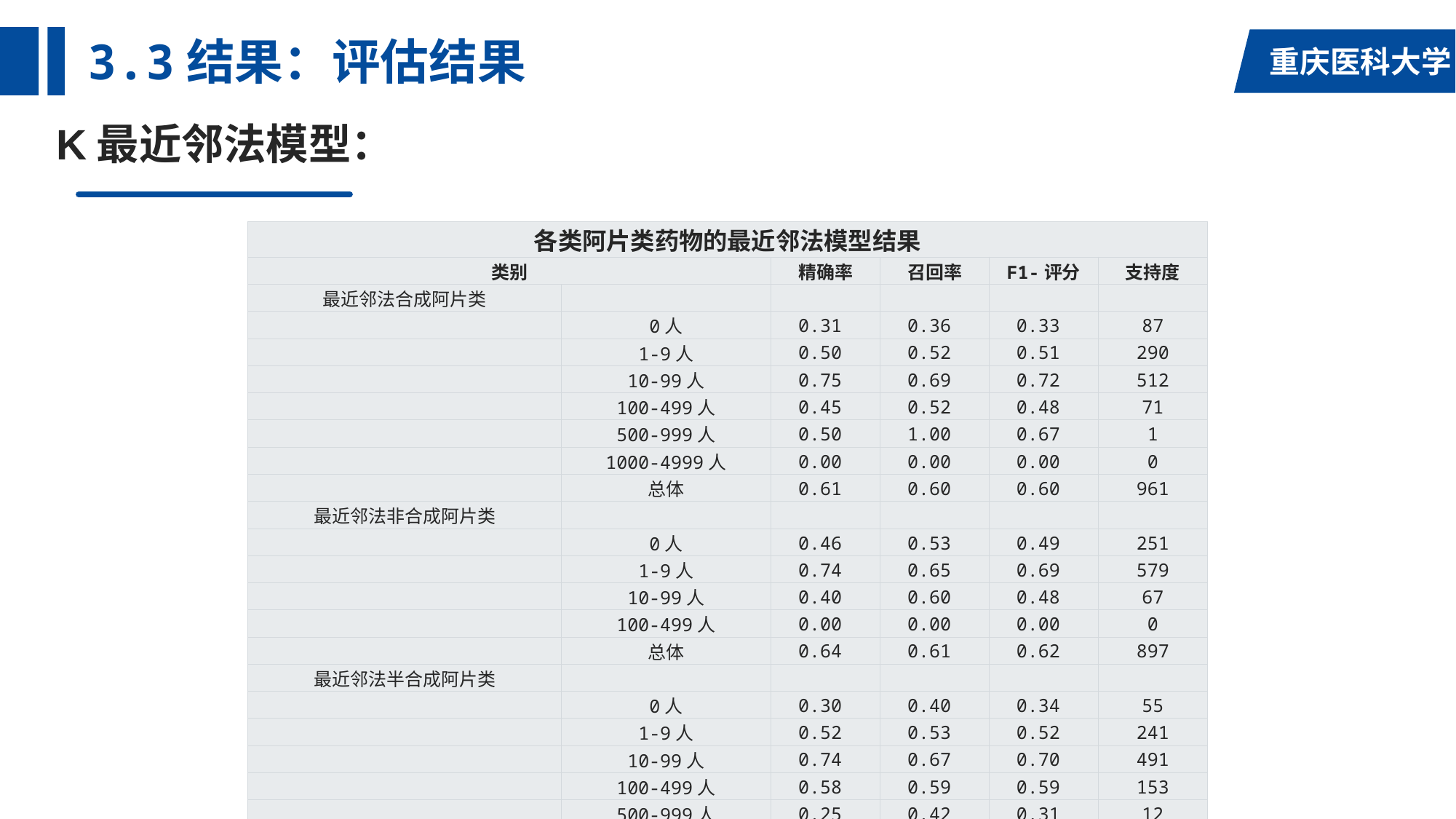

# 3.3结果：评估结果
K最近邻法模型：
| 各类阿片类药物的最近邻法模型结果 |  |  |  |  |  |
| --- | --- | --- | --- | --- | --- |
| 类别 |  | 精确率 | 召回率 | F1-评分 | 支持度 |
| 最近邻法合成阿片类 |  |  |  |  |  |
|  | 0人 | 0.31 | 0.36 | 0.33 | 87 |
|  | 1-9人 | 0.50 | 0.52 | 0.51 | 290 |
|  | 10-99人 | 0.75 | 0.69 | 0.72 | 512 |
|  | 100-499人 | 0.45 | 0.52 | 0.48 | 71 |
|  | 500-999人 | 0.50 | 1.00 | 0.67 | 1 |
|  | 1000-4999人 | 0.00 | 0.00 | 0.00 | 0 |
|  | 总体 | 0.61 | 0.60 | 0.60 | 961 |
| 最近邻法非合成阿片类 |  |  |  |  |  |
|  | 0人 | 0.46 | 0.53 | 0.49 | 251 |
|  | 1-9人 | 0.74 | 0.65 | 0.69 | 579 |
|  | 10-99人 | 0.40 | 0.60 | 0.48 | 67 |
|  | 100-499人 | 0.00 | 0.00 | 0.00 | 0 |
|  | 总体 | 0.64 | 0.61 | 0.62 | 897 |
| 最近邻法半合成阿片类 |  |  |  |  |  |
|  | 0人 | 0.30 | 0.40 | 0.34 | 55 |
|  | 1-9人 | 0.52 | 0.53 | 0.52 | 241 |
|  | 10-99人 | 0.74 | 0.67 | 0.70 | 491 |
|  | 100-499人 | 0.58 | 0.59 | 0.59 | 153 |
|  | 500-999人 | 0.25 | 0.42 | 0.31 | 12 |
|  | 1000-4999人 | 0.56 | 1.00 | 0.72 | 9 |
|  | 总体 | 0.62 | 0.61 | 0.61 | 961 |